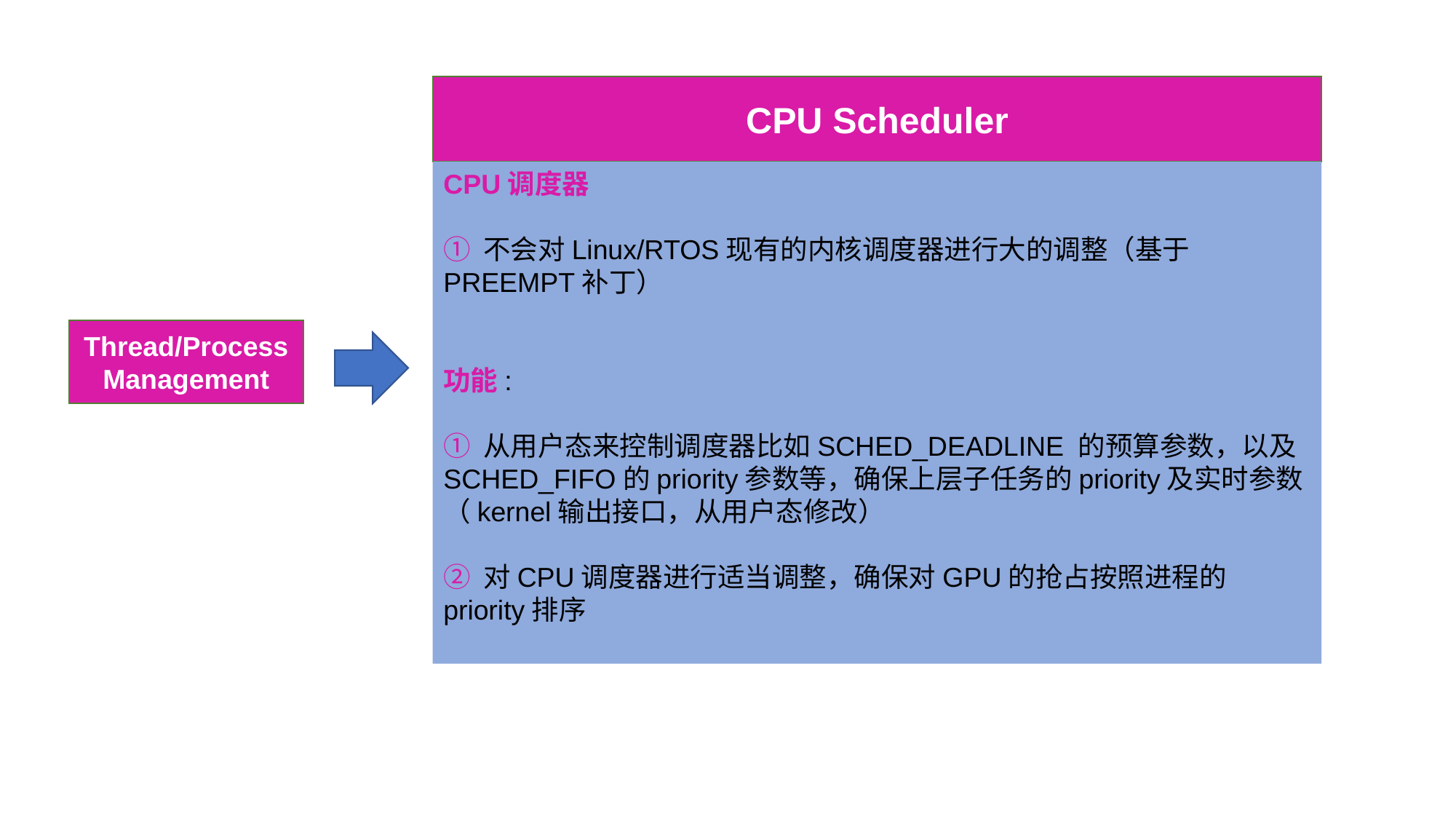

CPU Scheduler

CPU调度器

① 不会对Linux/RTOS现有的内核调度器进行大的调整（基于PREEMPT补丁）

功能:

① 从用户态来控制调度器比如SCHED_DEADLINE 的预算参数，以及SCHED_FIFO的priority参数等，确保上层子任务的priority及实时参数
（kernel输出接口，从用户态修改）

② 对CPU调度器进行适当调整，确保对GPU的抢占按照进程的priority排序

Thread/Process Management